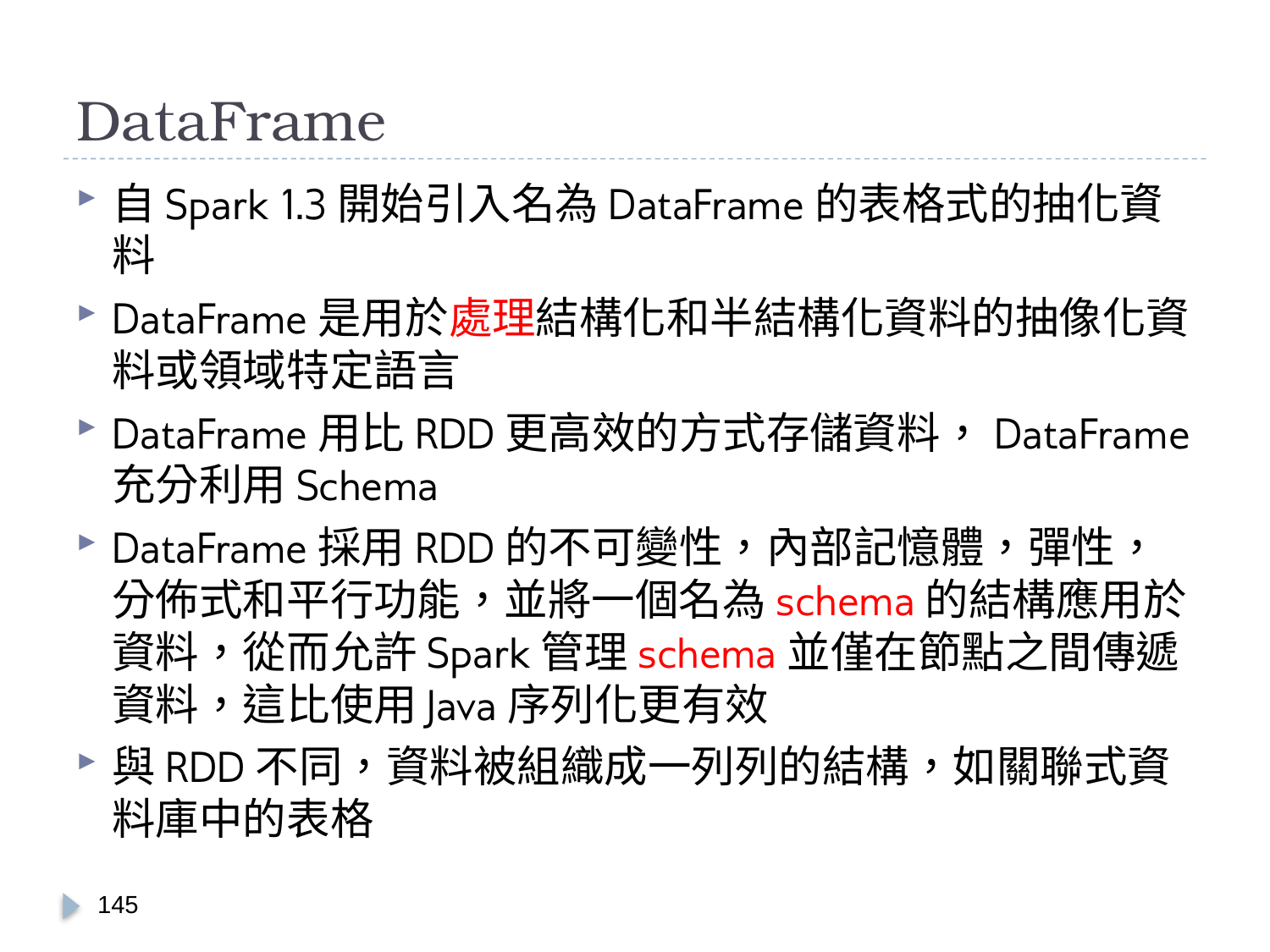

# DataFrame
自Spark 1.3開始引入名為DataFrame的表格式的抽化資料
DataFrame是用於處理結構化和半結構化資料的抽像化資料或領域特定語言
DataFrame用比RDD更高效的方式存儲資料，DataFrame充分利用Schema
DataFrame採用RDD的不可變性，內部記憶體，彈性，分佈式和平行功能，並將一個名為schema的結構應用於資料，從而允許Spark管理schema並僅在節點之間傳遞資料，這比使用Java序列化更有效
與RDD不同，資料被組織成一列列的結構，如關聯式資料庫中的表格
145